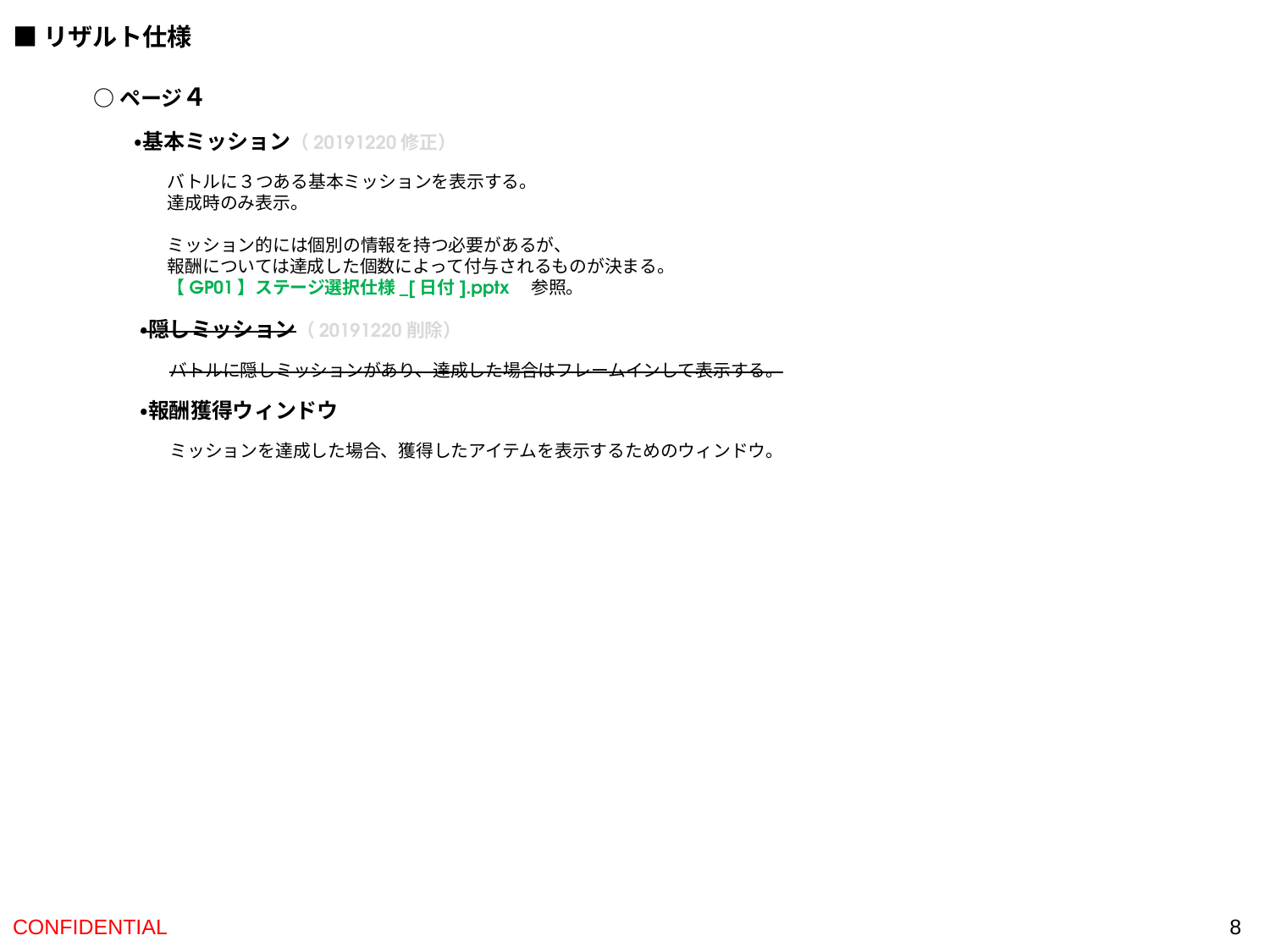

■リザルト仕様
○ページ４
・基本ミッション（20191220修正）
バトルに３つある基本ミッションを表示する。
達成時のみ表示。

ミッション的には個別の情報を持つ必要があるが、
報酬については達成した個数によって付与されるものが決まる。
【GP01】ステージ選択仕様_[日付].pptx　参照。
・隠しミッション（20191220削除）
バトルに隠しミッションがあり、達成した場合はフレームインして表示する。
・報酬獲得ウィンドウ
ミッションを達成した場合、獲得したアイテムを表示するためのウィンドウ。
8
CONFIDENTIAL